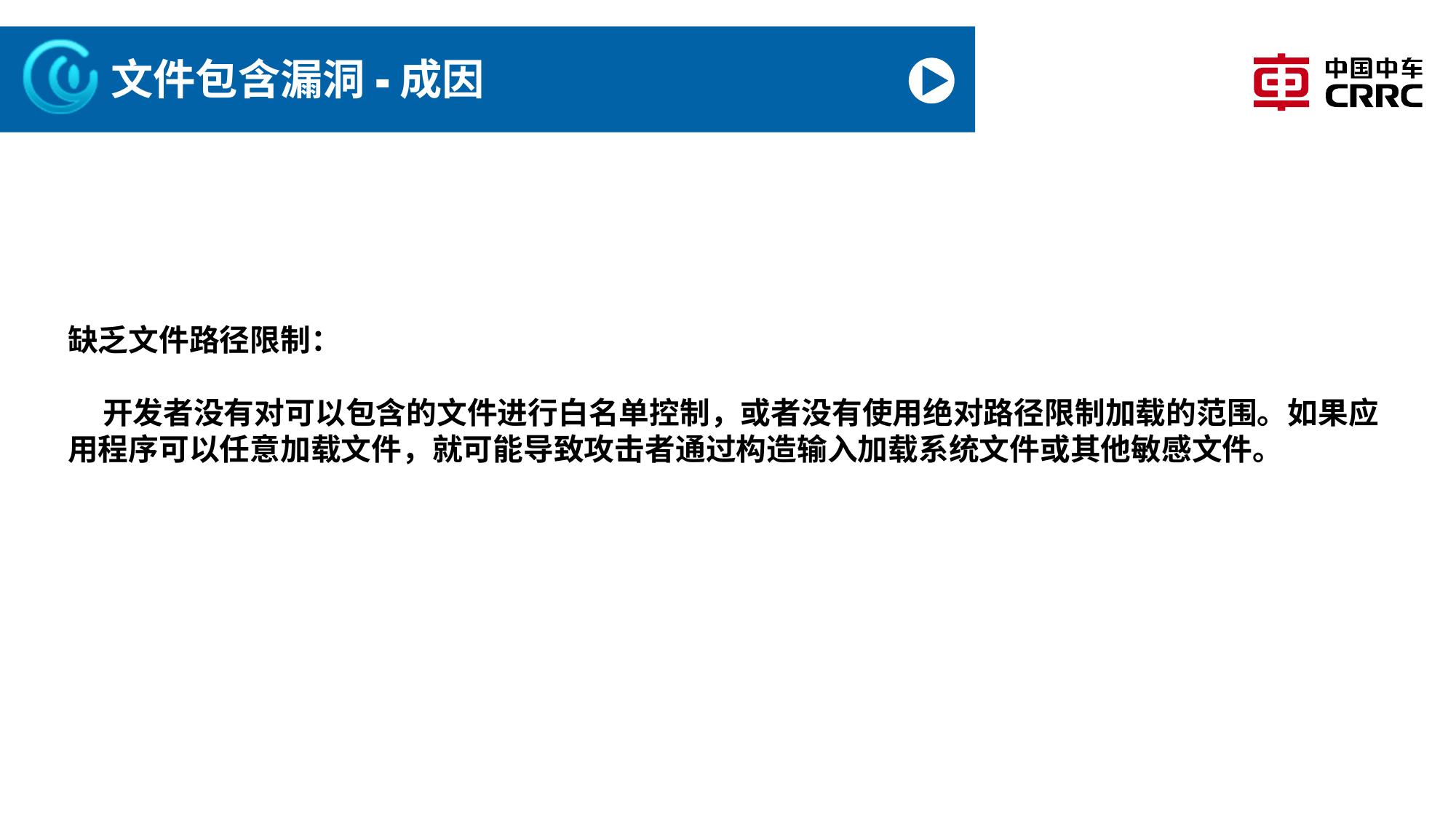

# 文件包含漏洞-成因
缺乏文件路径限制：

    开发者没有对可以包含的文件进行白名单控制，或者没有使用绝对路径限制加载的范围。如果应用程序可以任意加载文件，就可能导致攻击者通过构造输入加载系统文件或其他敏感文件。
10